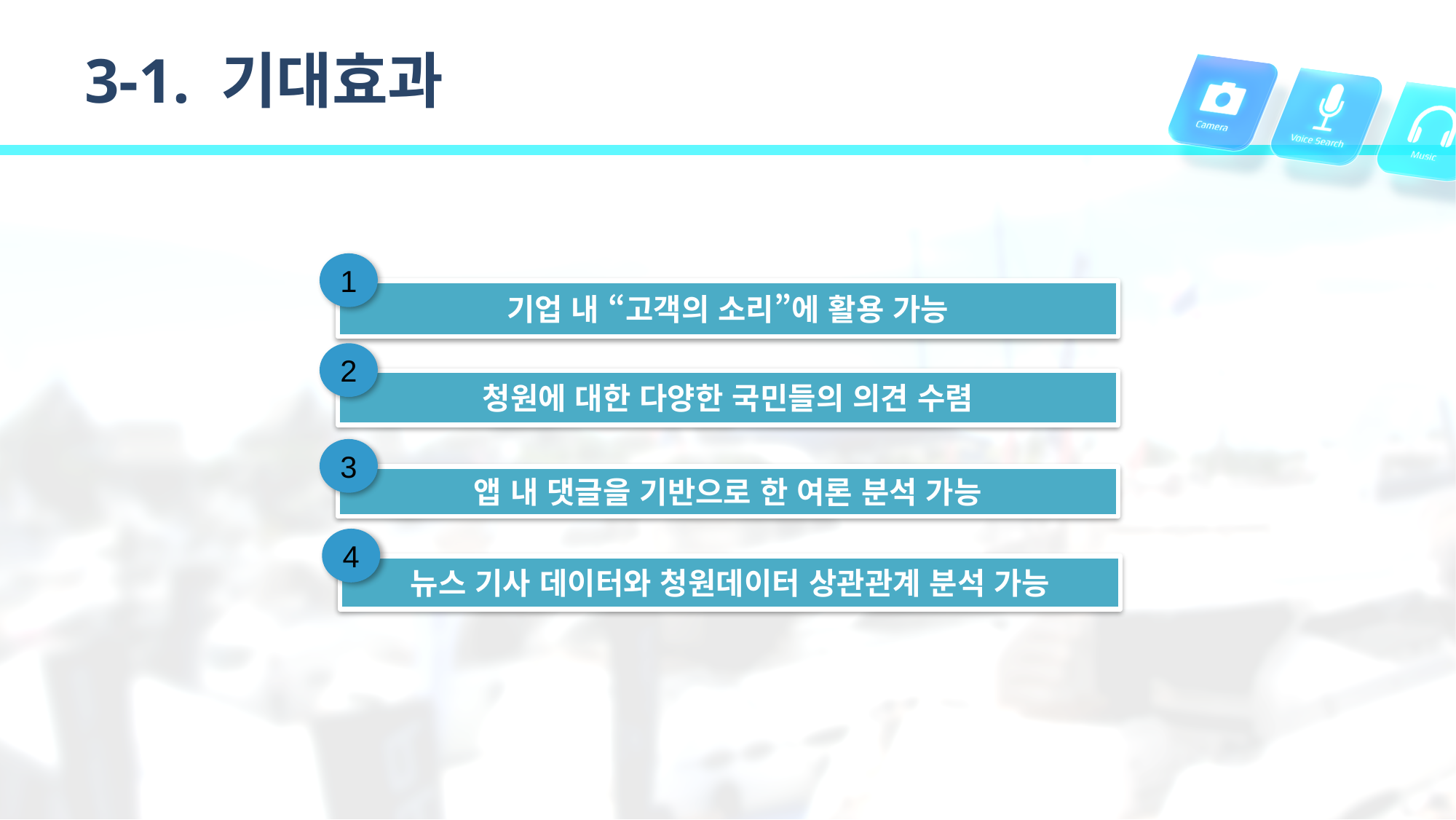

# 3-1. 기대효과
1
기업 내 “고객의 소리”에 활용 가능
2
청원에 대한 다양한 국민들의 의견 수렴
3
앱 내 댓글을 기반으로 한 여론 분석 가능
4
뉴스 기사 데이터와 청원데이터 상관관계 분석 가능